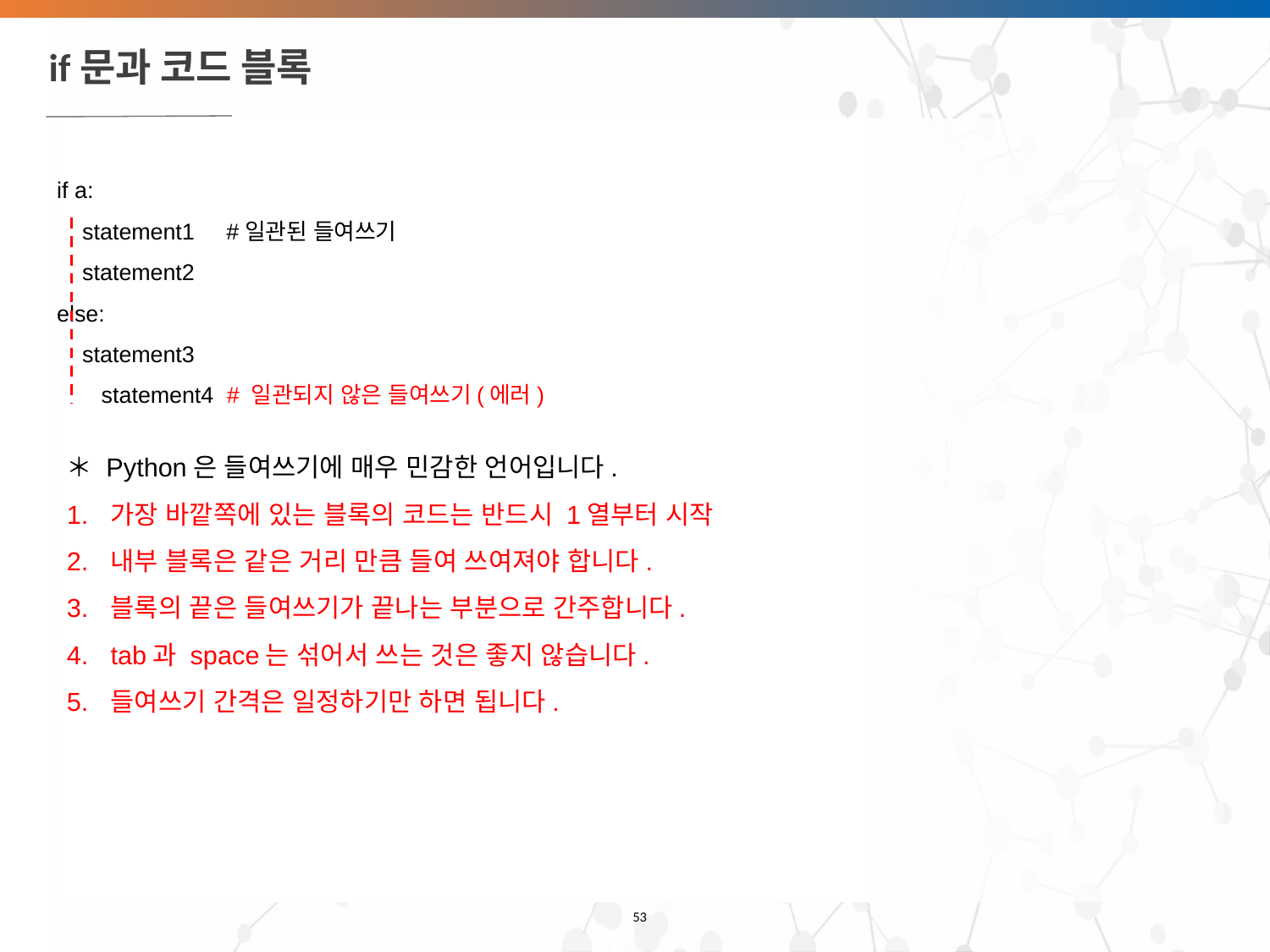

# if문과 코드 블록
if a:
    statement1     #일관된 들여쓰기
    statement2
else:
    statement3
       statement4  # 일관되지 않은 들여쓰기(에러)
＊ Python은 들여쓰기에 매우 민감한 언어입니다.
가장 바깥쪽에 있는 블록의 코드는 반드시 1열부터 시작
내부 블록은 같은 거리 만큼 들여 쓰여져야 합니다.
블록의 끝은 들여쓰기가 끝나는 부분으로 간주합니다.
tab과 space는 섞어서 쓰는 것은 좋지 않습니다.
들여쓰기 간격은 일정하기만 하면 됩니다.
53